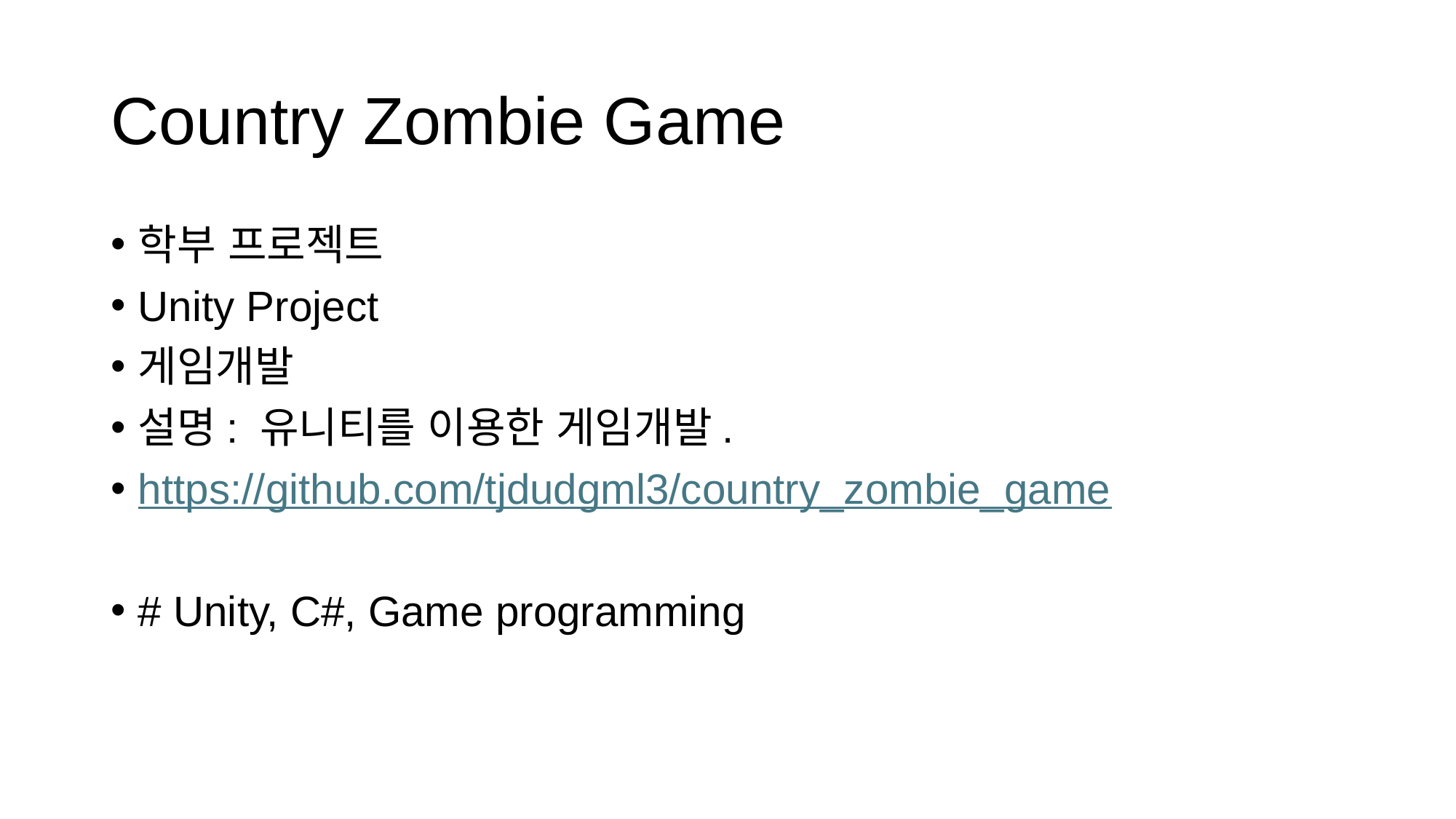

# Country Zombie Game
학부 프로젝트
Unity Project
게임개발
설명: 유니티를 이용한 게임개발.
https://github.com/tjdudgml3/country_zombie_game

# Unity, C#, Game programming